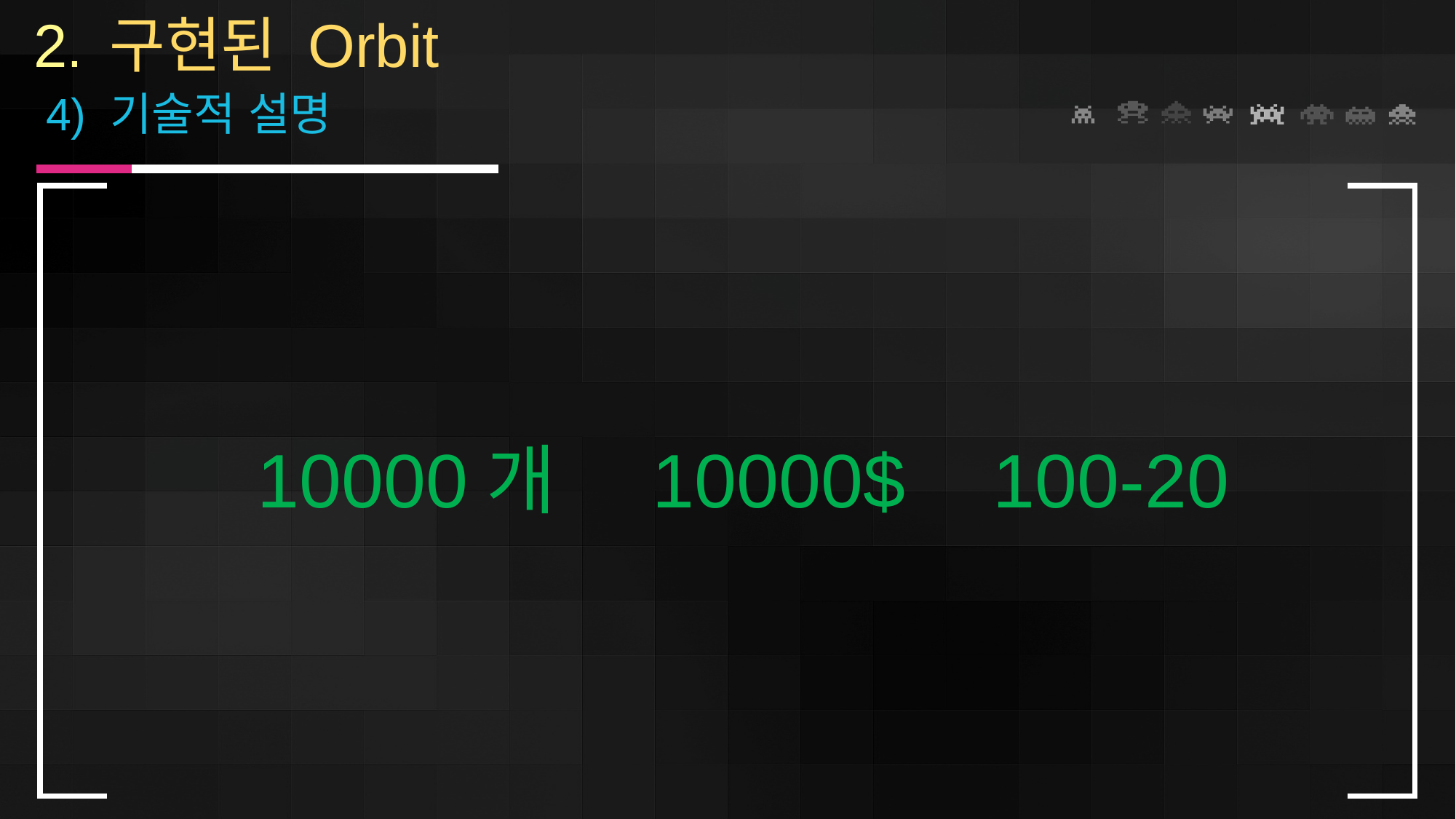

2. 구현된 Orbit

 4) 기술적 설명

10000개
10000$
100-20